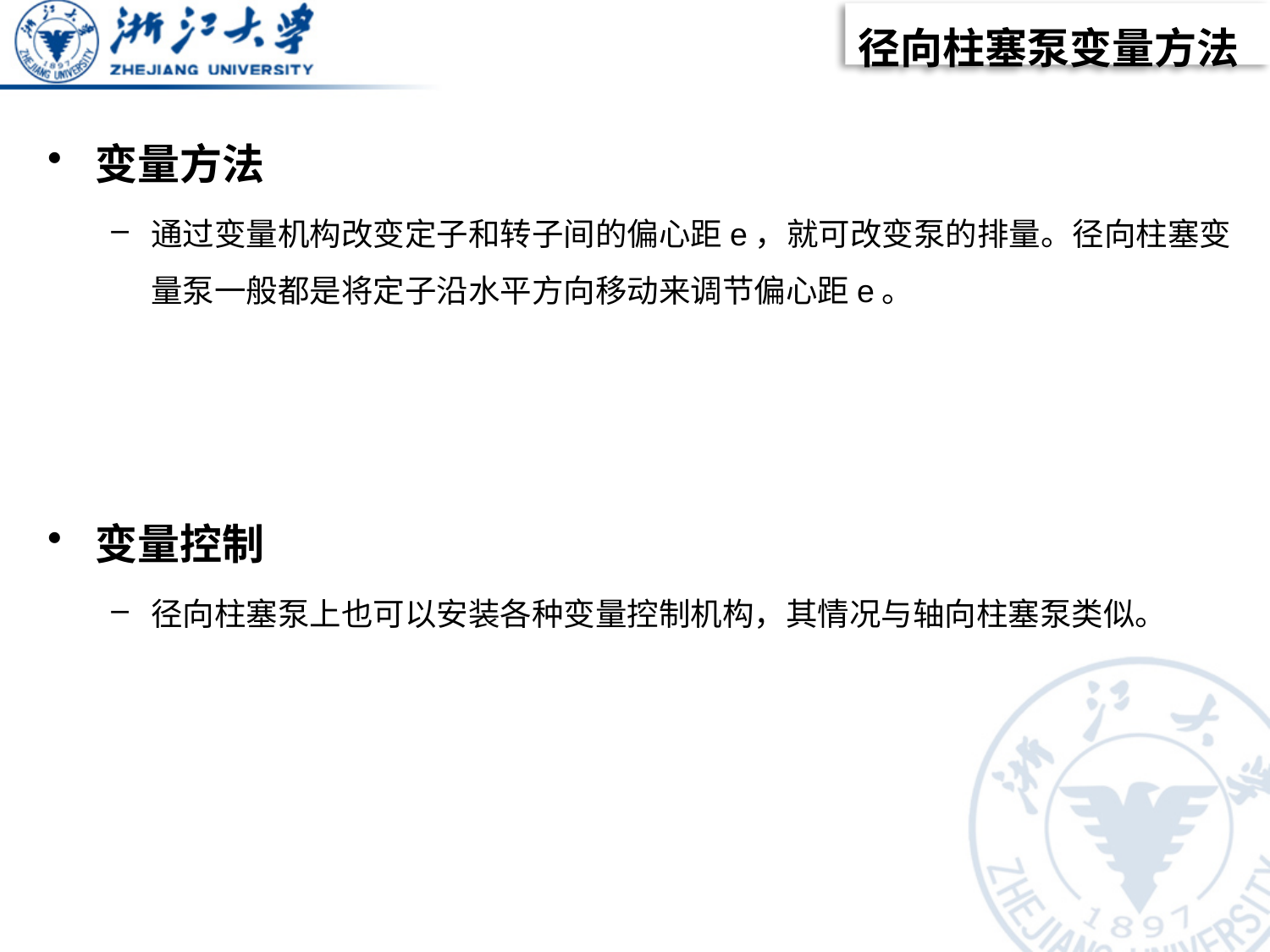

# 径向柱塞泵变量方法
变量方法
通过变量机构改变定子和转子间的偏心距e，就可改变泵的排量。径向柱塞变量泵一般都是将定子沿水平方向移动来调节偏心距e。

变量控制
径向柱塞泵上也可以安装各种变量控制机构，其情况与轴向柱塞泵类似。